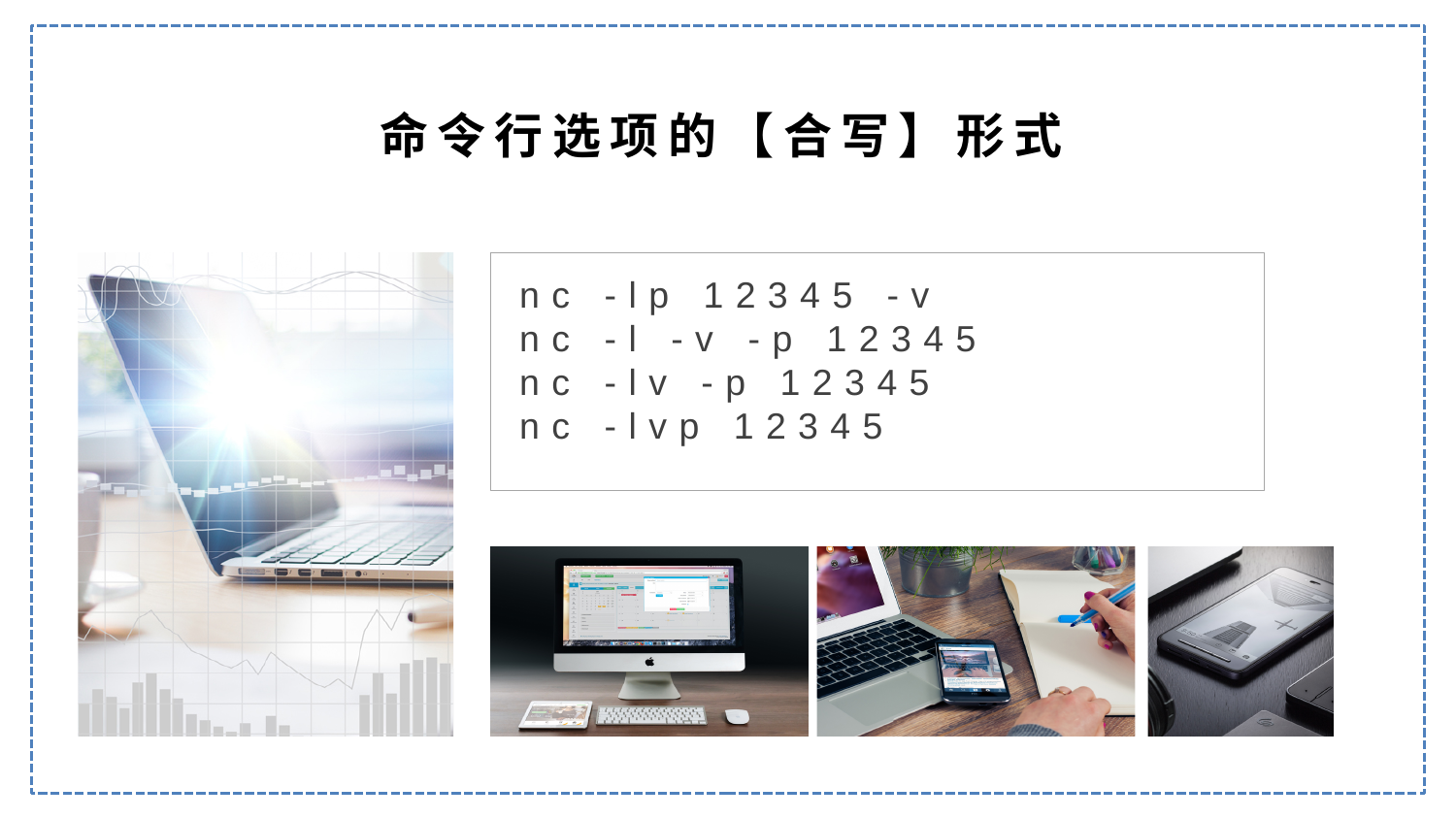

命令行选项的【合写】形式

nc -lp 12345 -v
nc -l -v -p 12345
nc -lv -p 12345
nc -lvp 12345